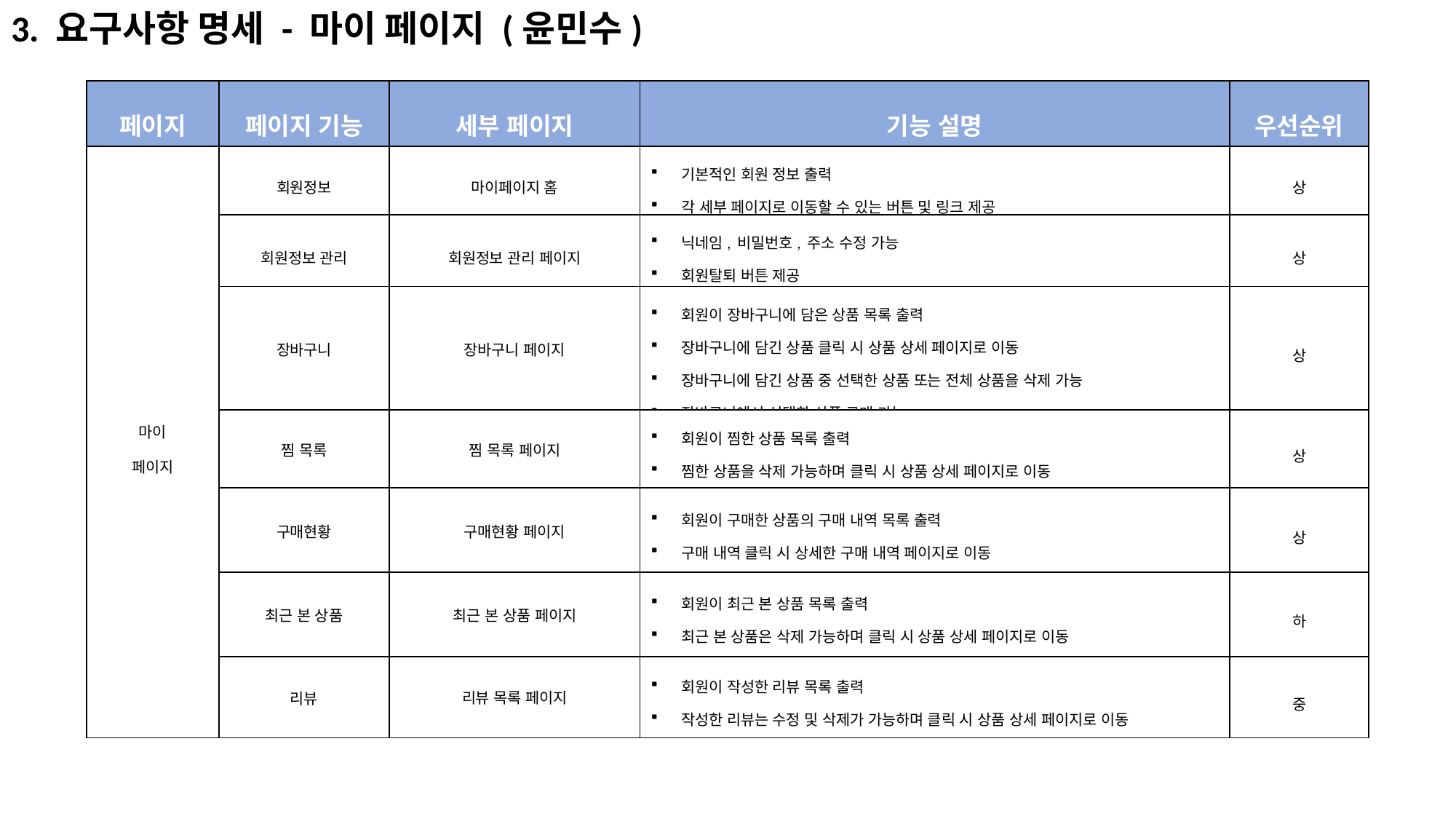

3. 요구사항 명세 - 마이 페이지 (윤민수)
| 페이지 | 페이지 기능 | 세부 페이지 | 기능 설명 | 우선순위 |
| --- | --- | --- | --- | --- |
| 마이 페이지 | 회원정보 | 마이페이지 홈 | 기본적인 회원 정보 출력 각 세부 페이지로 이동할 수 있는 버튼 및 링크 제공 | 상 |
|  | 회원정보 관리 | 회원정보 관리 페이지 | 닉네임, 비밀번호, 주소 수정 가능 회원탈퇴 버튼 제공 | 상 |
|  | 장바구니 | 장바구니 페이지 | 회원이 장바구니에 담은 상품 목록 출력 장바구니에 담긴 상품 클릭 시 상품 상세 페이지로 이동 장바구니에 담긴 상품 중 선택한 상품 또는 전체 상품을 삭제 가능 장바구니에서 선택한 상품 구매 가능 | 상 |
|  | 찜 목록 | 찜 목록 페이지 | 회원이 찜한 상품 목록 출력 찜한 상품을 삭제 가능하며 클릭 시 상품 상세 페이지로 이동 | 상 |
|  | 구매현황 | 구매현황 페이지 | 회원이 구매한 상품의 구매 내역 목록 출력 구매 내역 클릭 시 상세한 구매 내역 페이지로 이동 | 상 |
|  | 최근 본 상품 | 최근 본 상품 페이지 | 회원이 최근 본 상품 목록 출력 최근 본 상품은 삭제 가능하며 클릭 시 상품 상세 페이지로 이동 | 하 |
|  | 리뷰 | 리뷰 목록 페이지 | 회원이 작성한 리뷰 목록 출력 작성한 리뷰는 수정 및 삭제가 가능하며 클릭 시 상품 상세 페이지로 이동 | 중 |